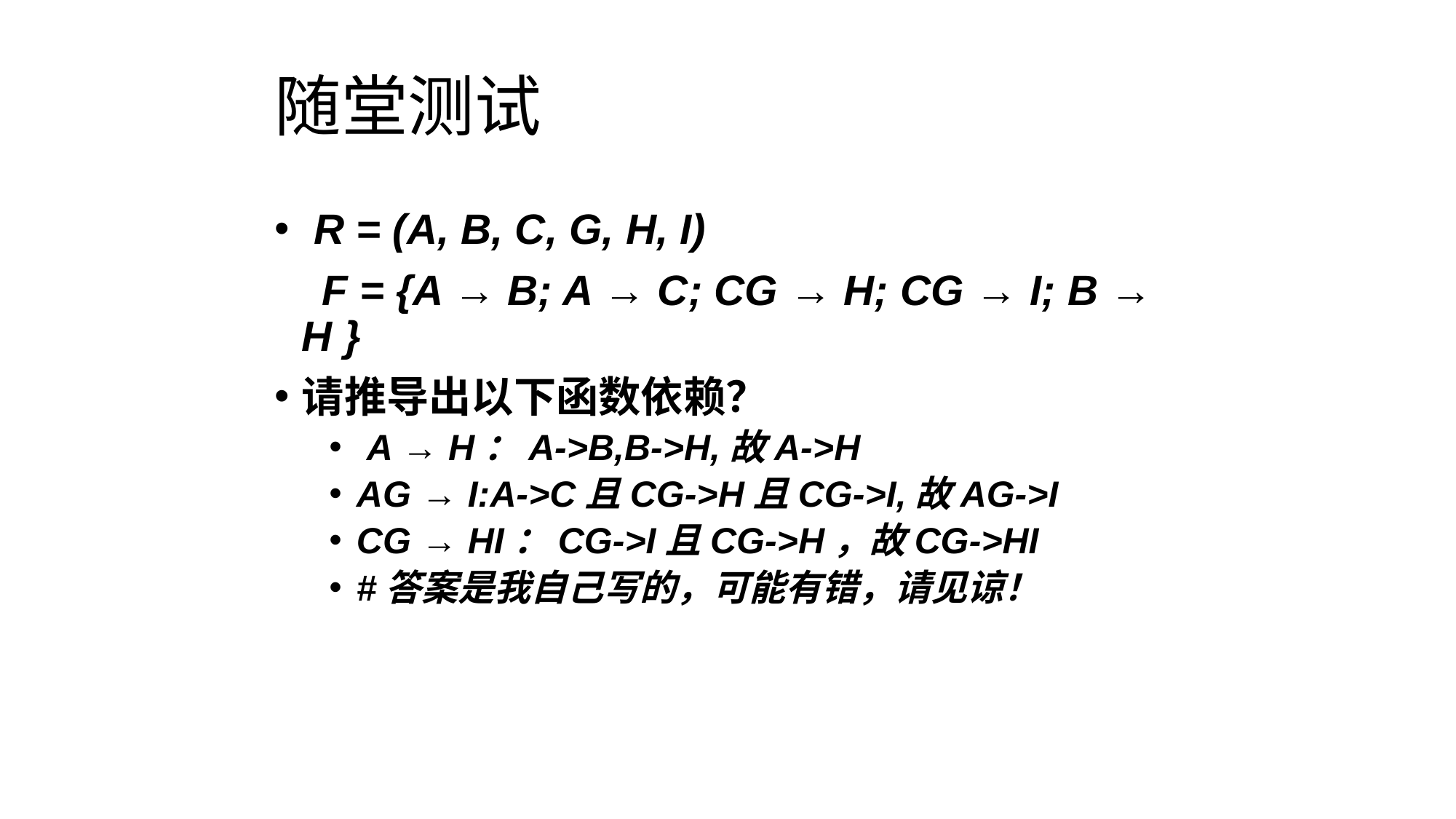

# 随堂测试
 R = (A, B, C, G, H, I)
    F = {A → B; A → C; CG → H; CG → I; B → H }
请推导出以下函数依赖？
 A → H：A->B,B->H,故A->H
AG → I:A->C且CG->H且CG->I,故AG->I
CG → HI：CG->I且CG->H，故CG->HI
#答案是我自己写的，可能有错，请见谅！
58